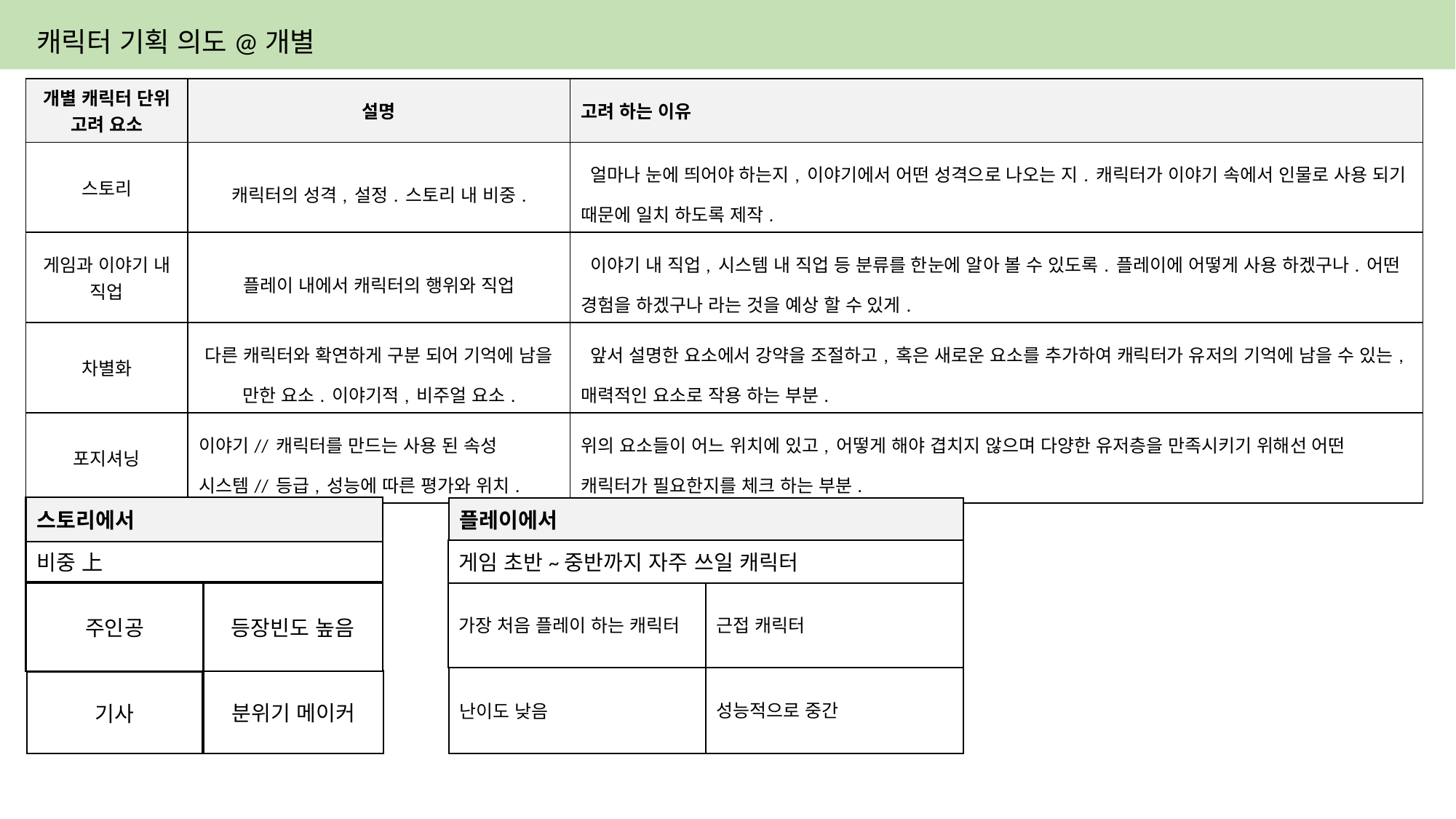

# 캐릭터 기획 의도@개별
| 개별 캐릭터 단위 고려 요소 | 설명 | 고려 하는 이유 |
| --- | --- | --- |
| 스토리 | 캐릭터의 성격, 설정. 스토리 내 비중. | 얼마나 눈에 띄어야 하는지, 이야기에서 어떤 성격으로 나오는 지. 캐릭터가 이야기 속에서 인물로 사용 되기 때문에 일치 하도록 제작. |
| 게임과 이야기 내 직업 | 플레이 내에서 캐릭터의 행위와 직업 | 이야기 내 직업, 시스템 내 직업 등 분류를 한눈에 알아 볼 수 있도록. 플레이에 어떻게 사용 하겠구나. 어떤 경험을 하겠구나 라는 것을 예상 할 수 있게. |
| 차별화 | 다른 캐릭터와 확연하게 구분 되어 기억에 남을 만한 요소. 이야기적, 비주얼 요소. | 앞서 설명한 요소에서 강약을 조절하고, 혹은 새로운 요소를 추가하여 캐릭터가 유저의 기억에 남을 수 있는, 매력적인 요소로 작용 하는 부분. |
| 포지셔닝 | 이야기// 캐릭터를 만드는 사용 된 속성 시스템// 등급, 성능에 따른 평가와 위치. | 위의 요소들이 어느 위치에 있고, 어떻게 해야 겹치지 않으며 다양한 유저층을 만족시키기 위해선 어떤 캐릭터가 필요한지를 체크 하는 부분. |
스토리에서
플레이에서
게임 초반~중반까지 자주 쓰일 캐릭터
비중 上
가장 처음 플레이 하는 캐릭터
근접 캐릭터
주인공
등장빈도 높음
성능적으로 중간
난이도 낮음
분위기 메이커
기사